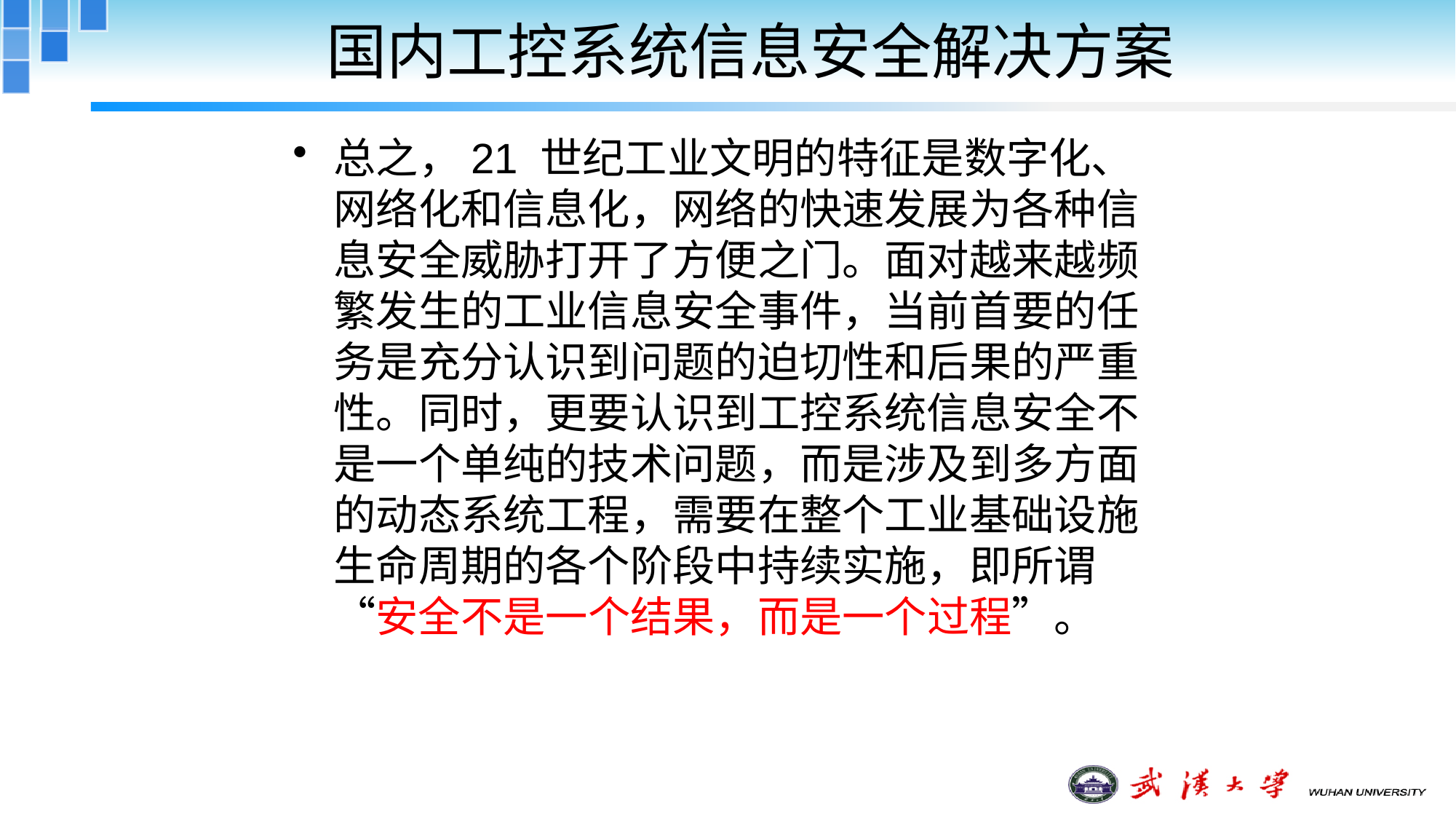

# 国内工控系统信息安全解决方案
总之，21 世纪工业文明的特征是数字化、网络化和信息化，网络的快速发展为各种信息安全威胁打开了方便之门。面对越来越频繁发生的工业信息安全事件，当前首要的任务是充分认识到问题的迫切性和后果的严重性。同时，更要认识到工控系统信息安全不是一个单纯的技术问题，而是涉及到多方面的动态系统工程，需要在整个工业基础设施生命周期的各个阶段中持续实施，即所谓“安全不是一个结果，而是一个过程”。